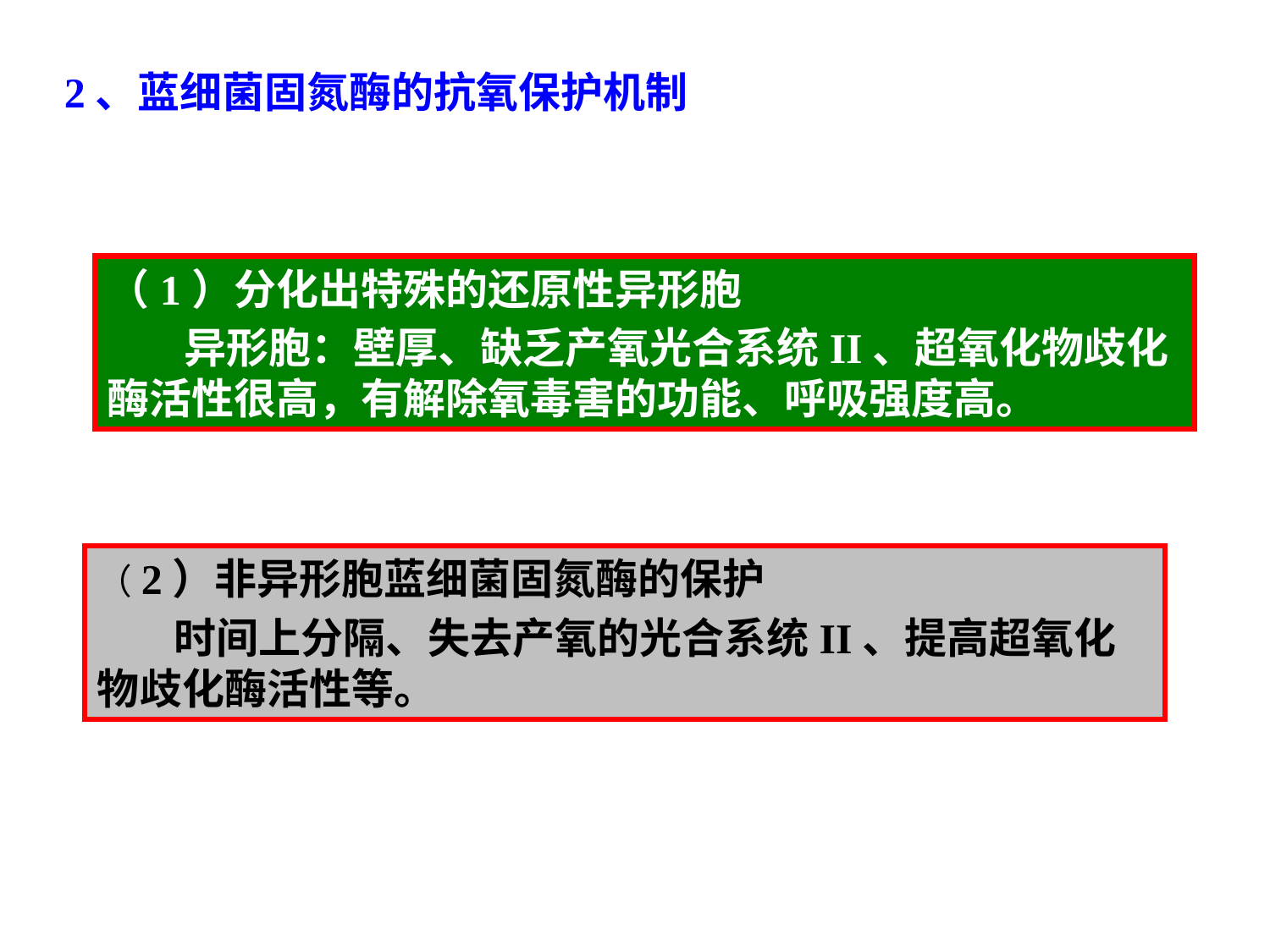

2、蓝细菌固氮酶的抗氧保护机制
（1）分化出特殊的还原性异形胞
       异形胞：壁厚、缺乏产氧光合系统II、超氧化物歧化酶活性很高，有解除氧毒害的功能、呼吸强度高。
（2）非异形胞蓝细菌固氮酶的保护
       时间上分隔、失去产氧的光合系统II、提高超氧化物歧化酶活性等。